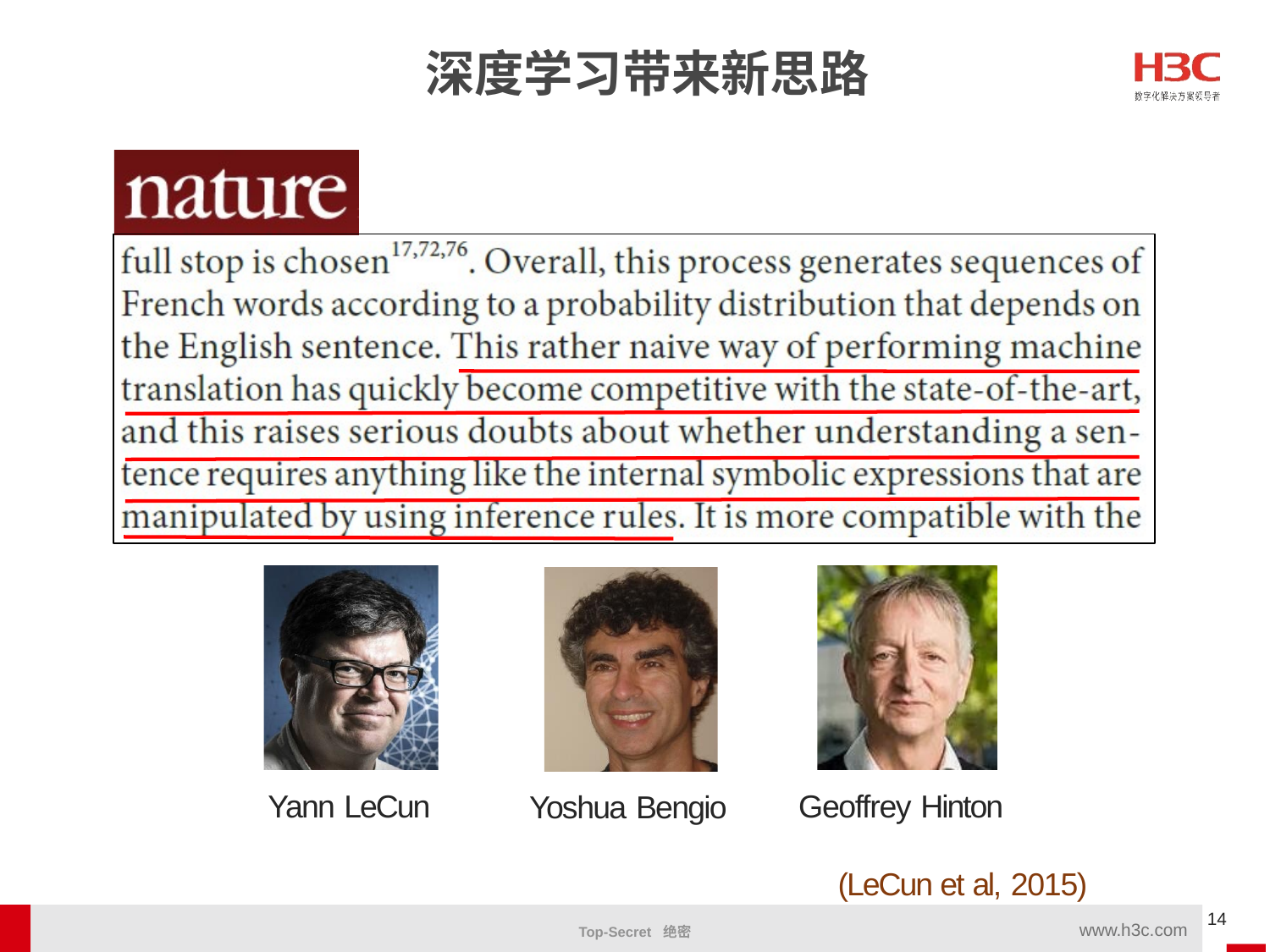

深度学习带来新思路

Geoffrey Hinton
Yann LeCun
Yoshua Bengio
(LeCun et al, 2015)